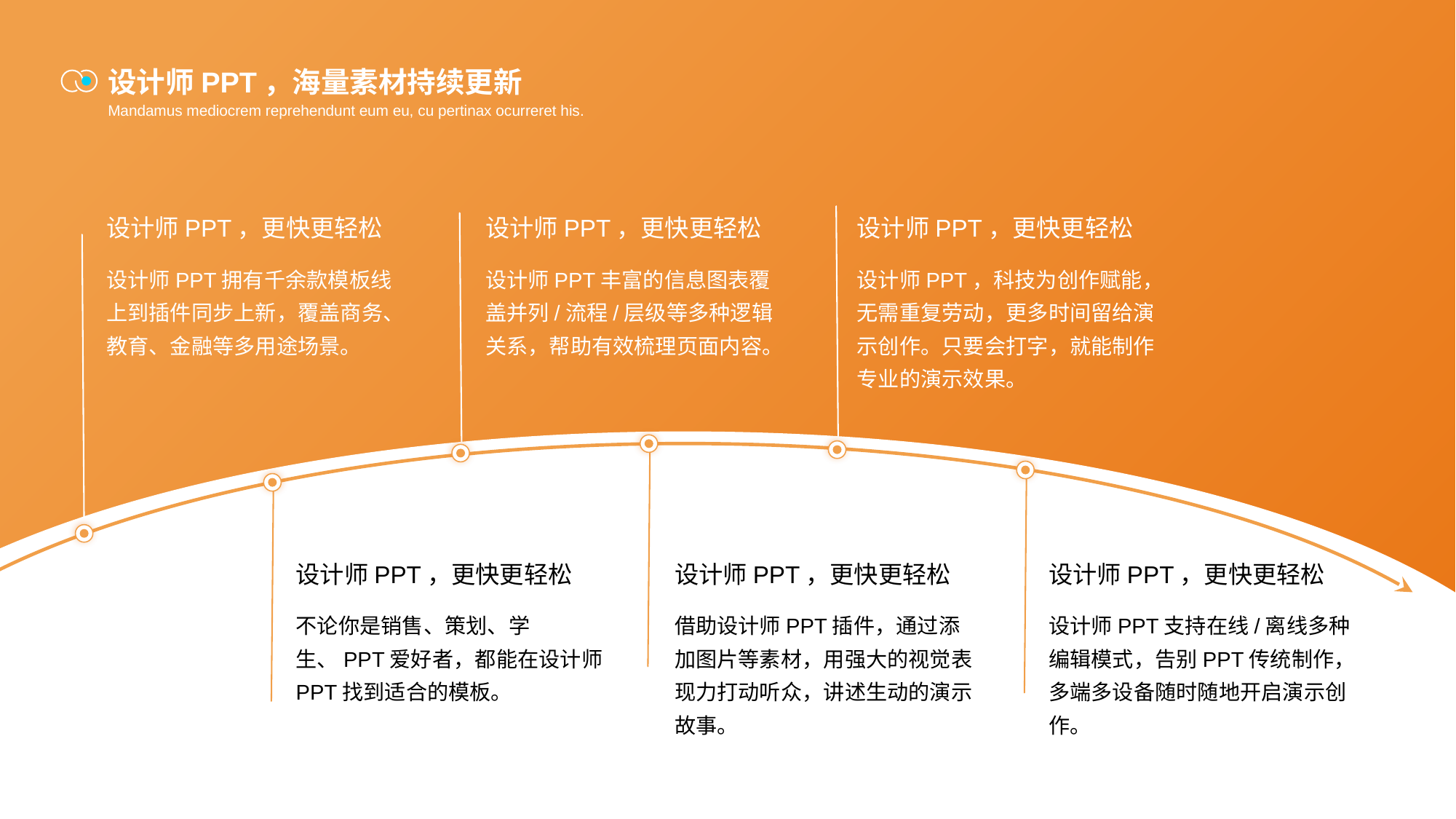

设计师PPT，海量素材持续更新

Mandamus mediocrem reprehendunt eum eu, cu pertinax ocurreret his.
设计师PPT，更快更轻松
设计师PPT，更快更轻松
设计师PPT，更快更轻松
设计师PPT拥有千余款模板线上到插件同步上新，覆盖商务、教育、金融等多用途场景。
设计师PPT丰富的信息图表覆盖并列/流程/层级等多种逻辑关系，帮助有效梳理页面内容。
设计师PPT，科技为创作赋能，无需重复劳动，更多时间留给演示创作。只要会打字，就能制作专业的演示效果。

设计师PPT，更快更轻松
设计师PPT，更快更轻松
设计师PPT，更快更轻松
不论你是销售、策划、学生、PPT爱好者，都能在设计师PPT找到适合的模板。
借助设计师PPT插件，通过添加图片等素材，用强大的视觉表现力打动听众，讲述生动的演示故事。
设计师PPT支持在线/离线多种编辑模式，告别PPT传统制作，多端多设备随时随地开启演示创作。